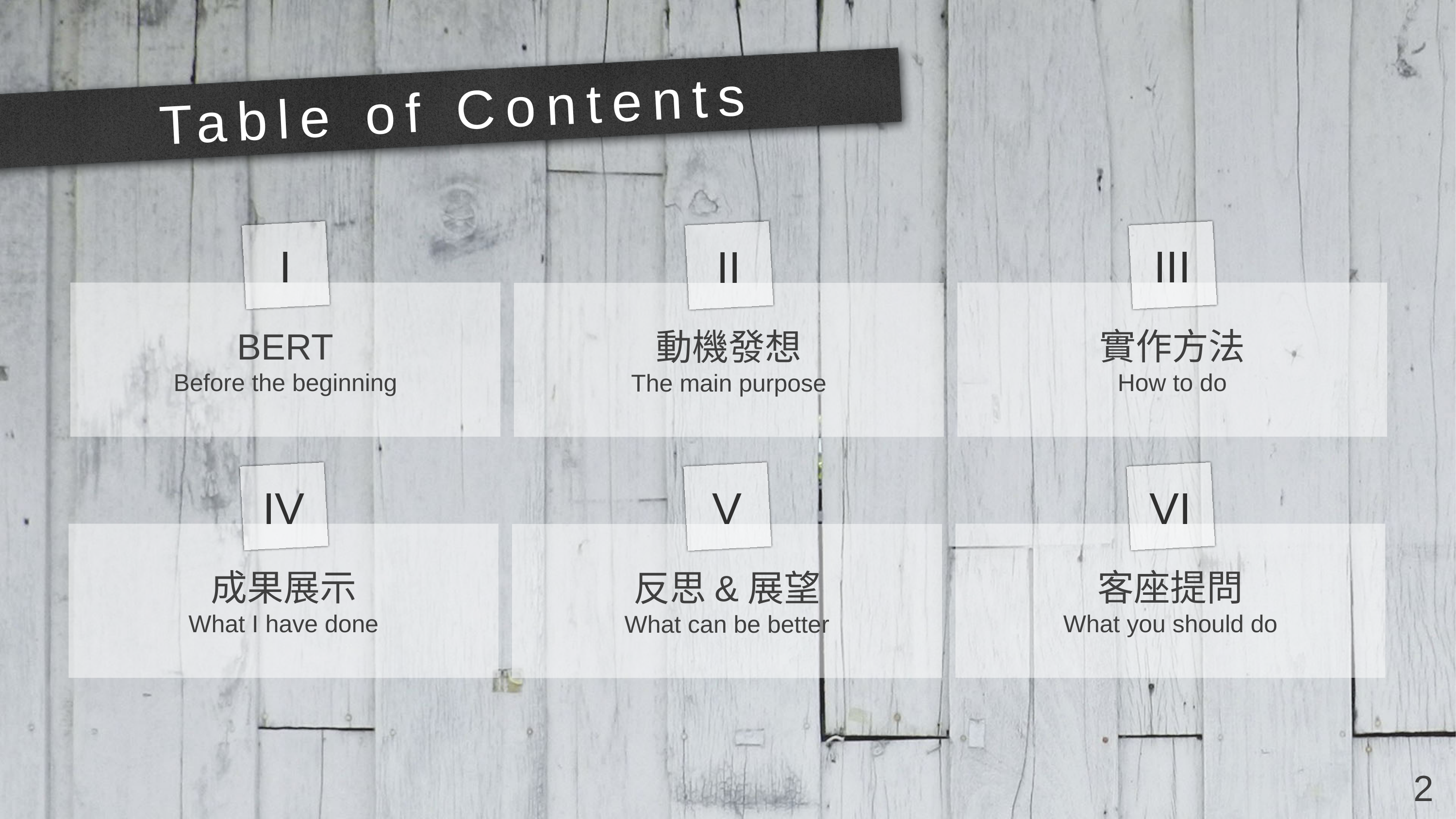

# Table of Contents
實作方法
BERT
動機發想
How to do
Before the beginning
The main purpose
客座提問
成果展示
反思&展望
What you should do
What I have done
What can be better

2